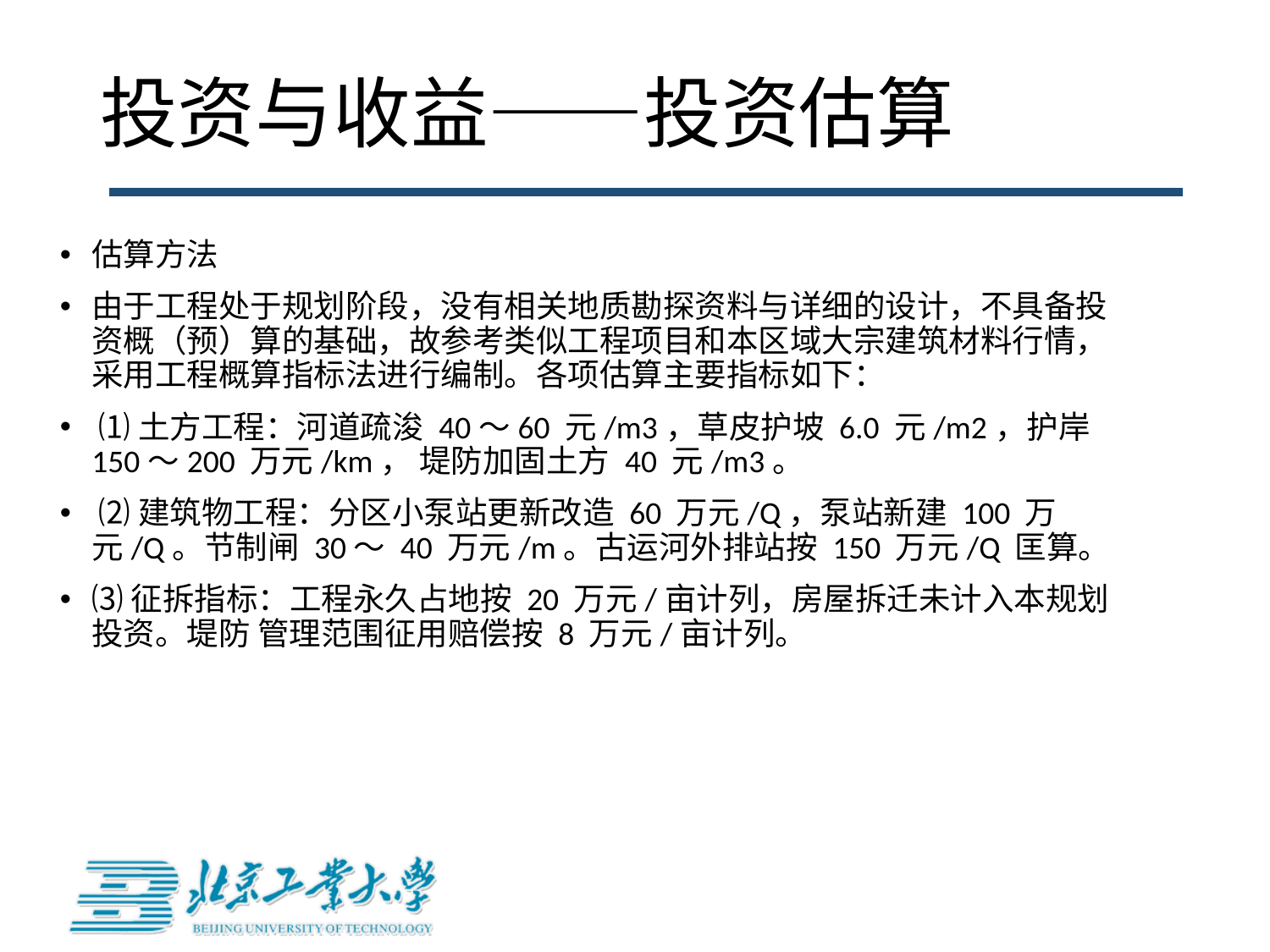

# 投资与收益——投资估算
估算方法
由于工程处于规划阶段，没有相关地质勘探资料与详细的设计，不具备投资概（预）算的基础，故参考类似工程项目和本区域大宗建筑材料行情，采用工程概算指标法进行编制。各项估算主要指标如下：
 ⑴土方工程：河道疏浚 40～60 元/m3，草皮护坡 6.0 元/m2，护岸 150～200 万元/km， 堤防加固土方 40 元/m3。
 ⑵建筑物工程：分区小泵站更新改造 60 万元/Q，泵站新建 100 万元/Q。节制闸 30～ 40 万元/m。古运河外排站按 150 万元/Q 匡算。
⑶征拆指标：工程永久占地按 20 万元/亩计列，房屋拆迁未计入本规划投资。堤防 管理范围征用赔偿按 8 万元/亩计列。